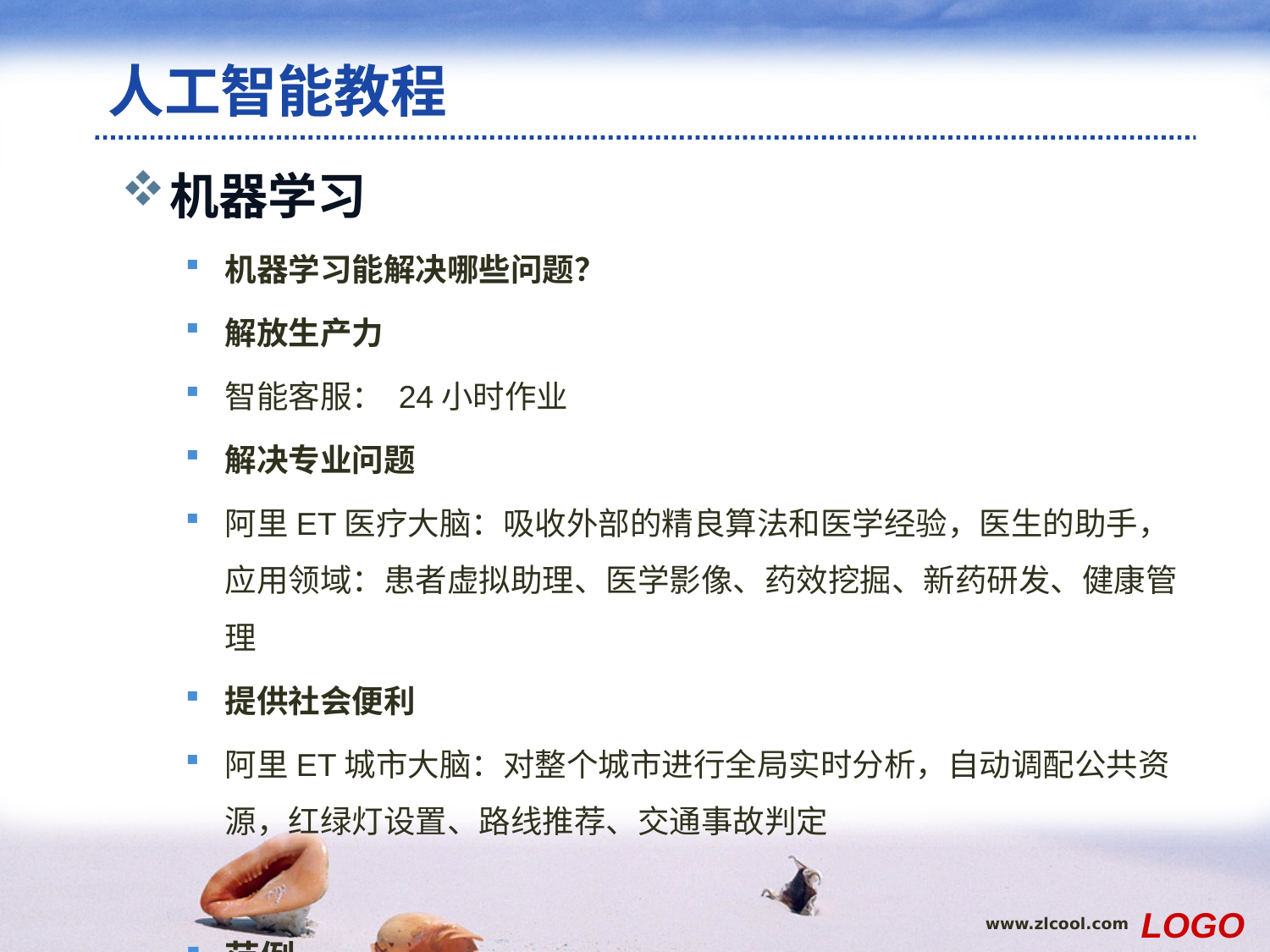

# 人工智能教程
机器学习
机器学习能解决哪些问题？
解放生产力
智能客服： 24小时作业
解决专业问题
阿里ET医疗大脑：吸收外部的精良算法和医学经验，医生的助手，应用领域：患者虚拟助理、医学影像、药效挖掘、新药研发、健康管理
提供社会便利
阿里ET城市大脑：对整个城市进行全局实时分析，自动调配公共资源，红绿灯设置、路线推荐、交通事故判定

范例
LOGO
www.zlcool.com